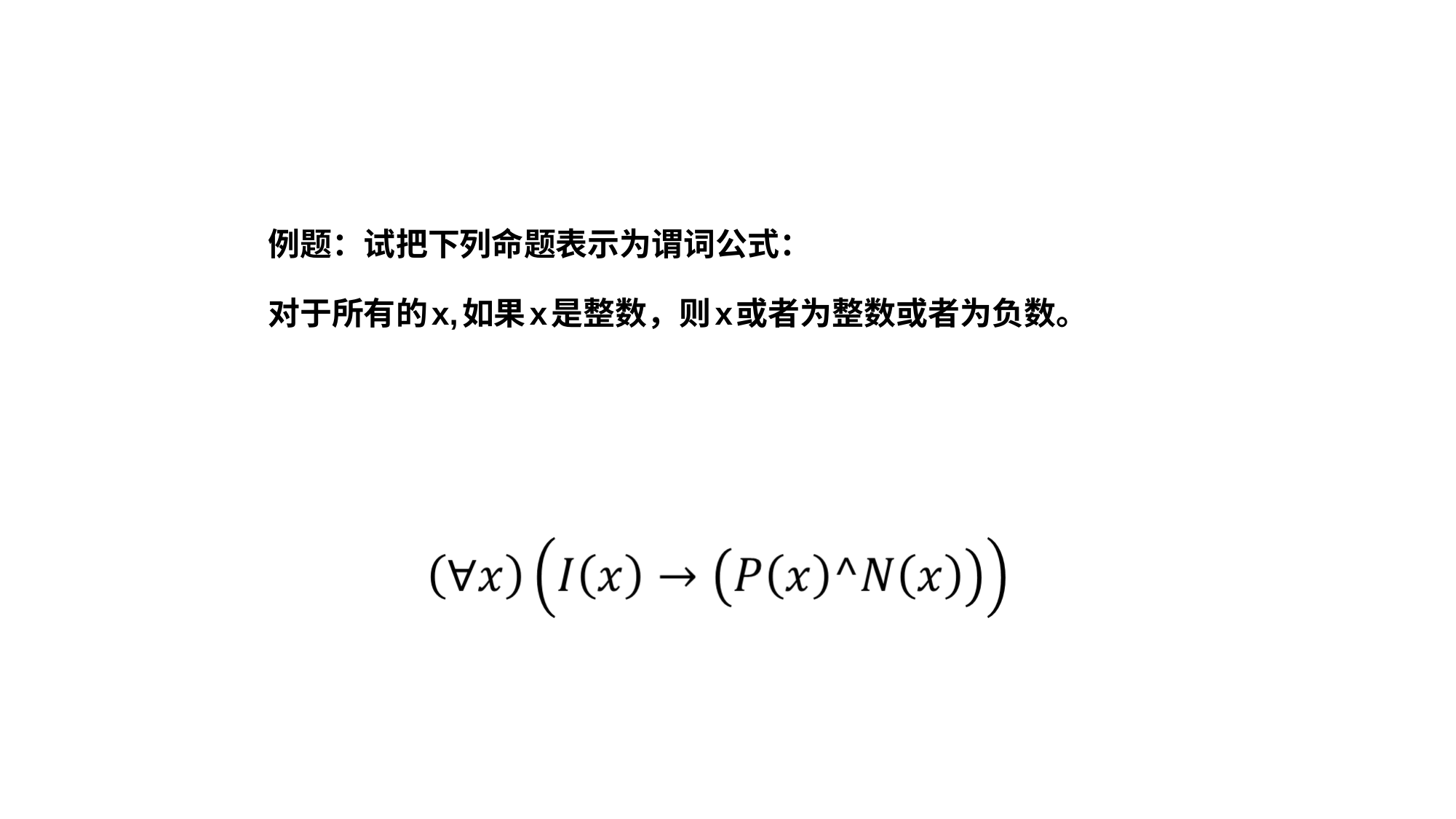

# 例题：试把下列命题表示为谓词公式： 对于所有的x,如果x是整数，则x或者为整数或者为负数。